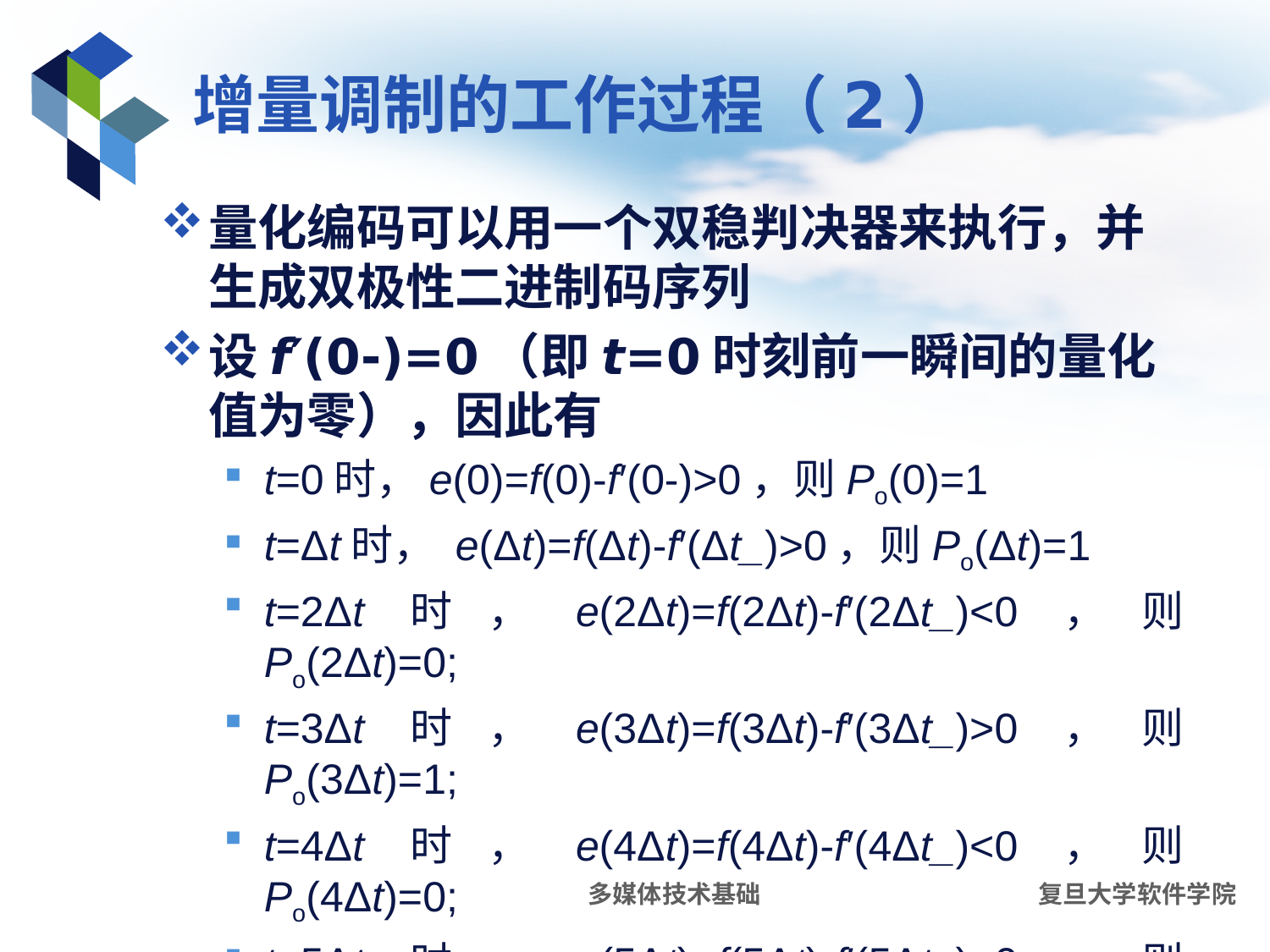

# 增量调制的工作过程（2）
量化编码可以用一个双稳判决器来执行，并生成双极性二进制码序列
设f′(0-)=0（即t=0时刻前一瞬间的量化值为零），因此有
t=0时，e(0)=f(0)-f′(0-)>0，则Po(0)=1
t=Δt时， e(Δt)=f(Δt)-f′(Δt_)>0，则Po(Δt)=1
t=2Δt时，e(2Δt)=f(2Δt)-f′(2Δt_)<0，则Po(2Δt)=0;
t=3Δt时，e(3Δt)=f(3Δt)-f′(3Δt_)>0，则Po(3Δt)=1;
t=4Δt时，e(4Δt)=f(4Δt)-f′(4Δt_)<0，则Po(4Δt)=0;
t=5Δt时，e(5Δt)=f(5Δt)-f′(5Δt_)>0，则Po(5Δt)=1;
t=6Δt时，e(6Δt)=f(6Δt)-f′(6Δt_)>0，则Po(6Δt)=1;
。。。
多媒体技术基础